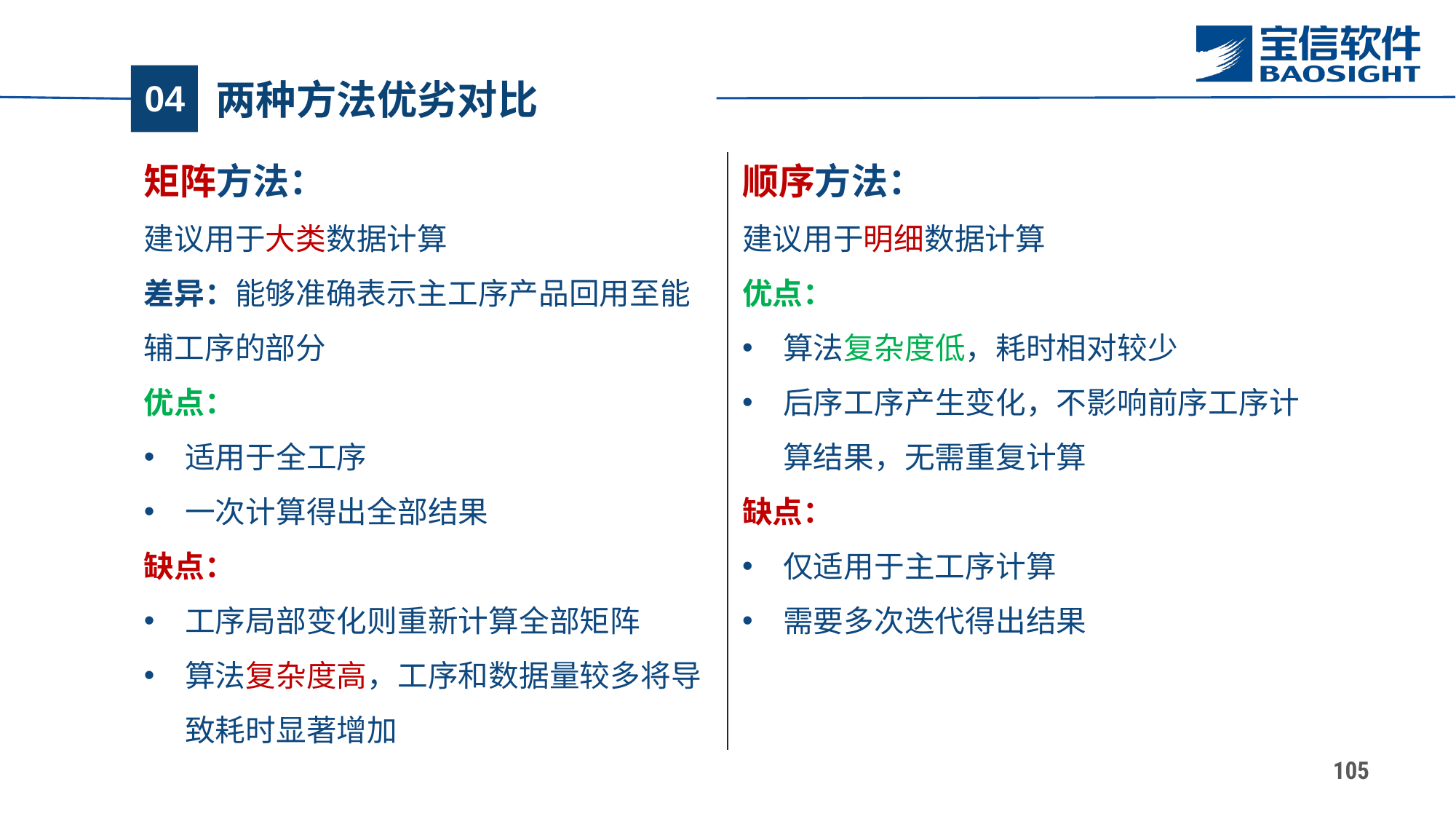

# 两种方法优劣对比
04
矩阵方法：
建议用于大类数据计算
差异：能够准确表示主工序产品回用至能辅工序的部分
优点：
适用于全工序
一次计算得出全部结果
缺点：
工序局部变化则重新计算全部矩阵
算法复杂度高，工序和数据量较多将导致耗时显著增加
顺序方法：
建议用于明细数据计算
优点：
算法复杂度低，耗时相对较少
后序工序产生变化，不影响前序工序计算结果，无需重复计算
缺点：
仅适用于主工序计算
需要多次迭代得出结果